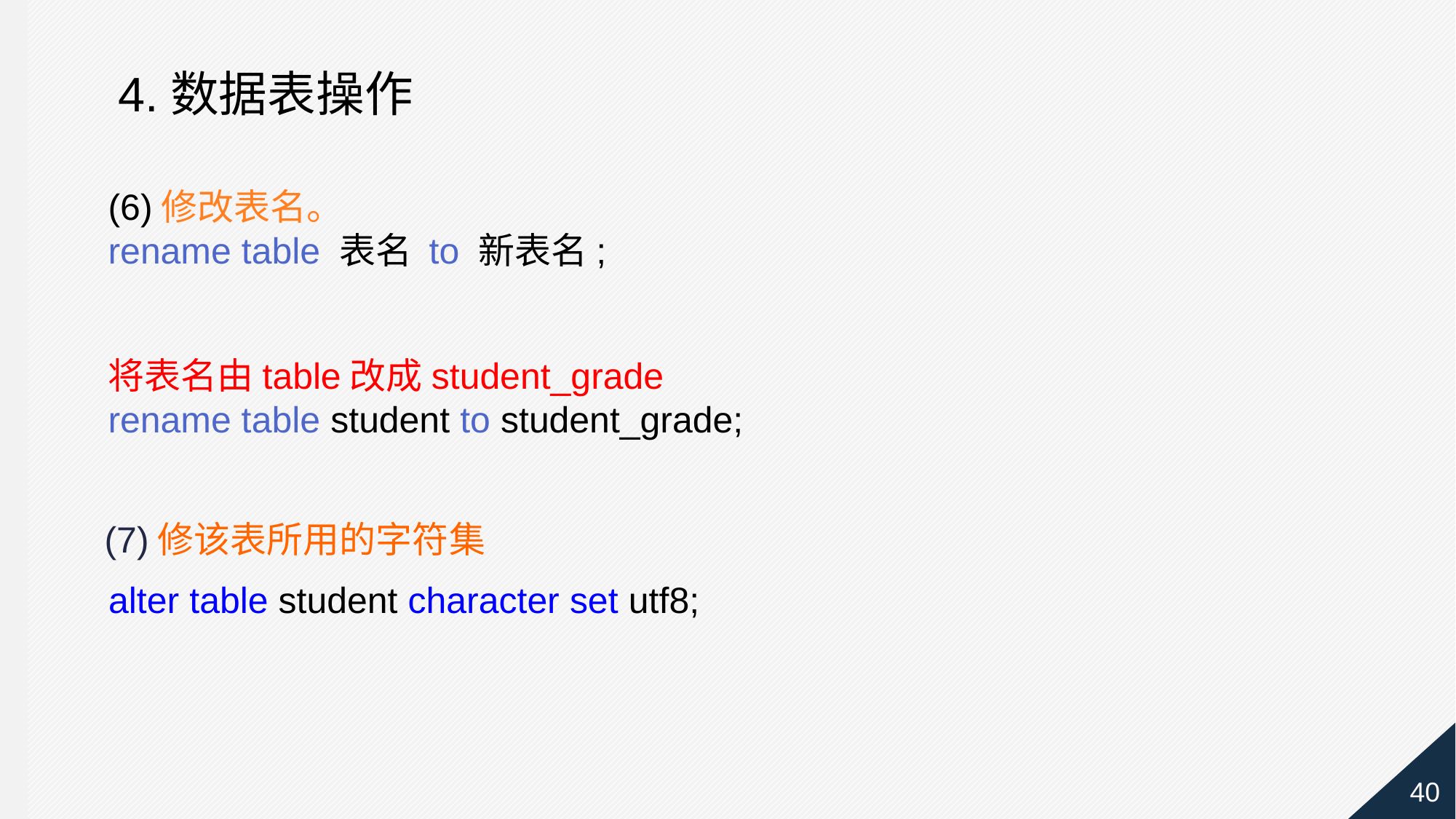

4.数据表操作
(6)修改表名。
rename table 表名 to 新表名;
将表名由table改成student_grade
rename table student to student_grade;
(7)修该表所用的字符集
alter table student character set utf8;
40